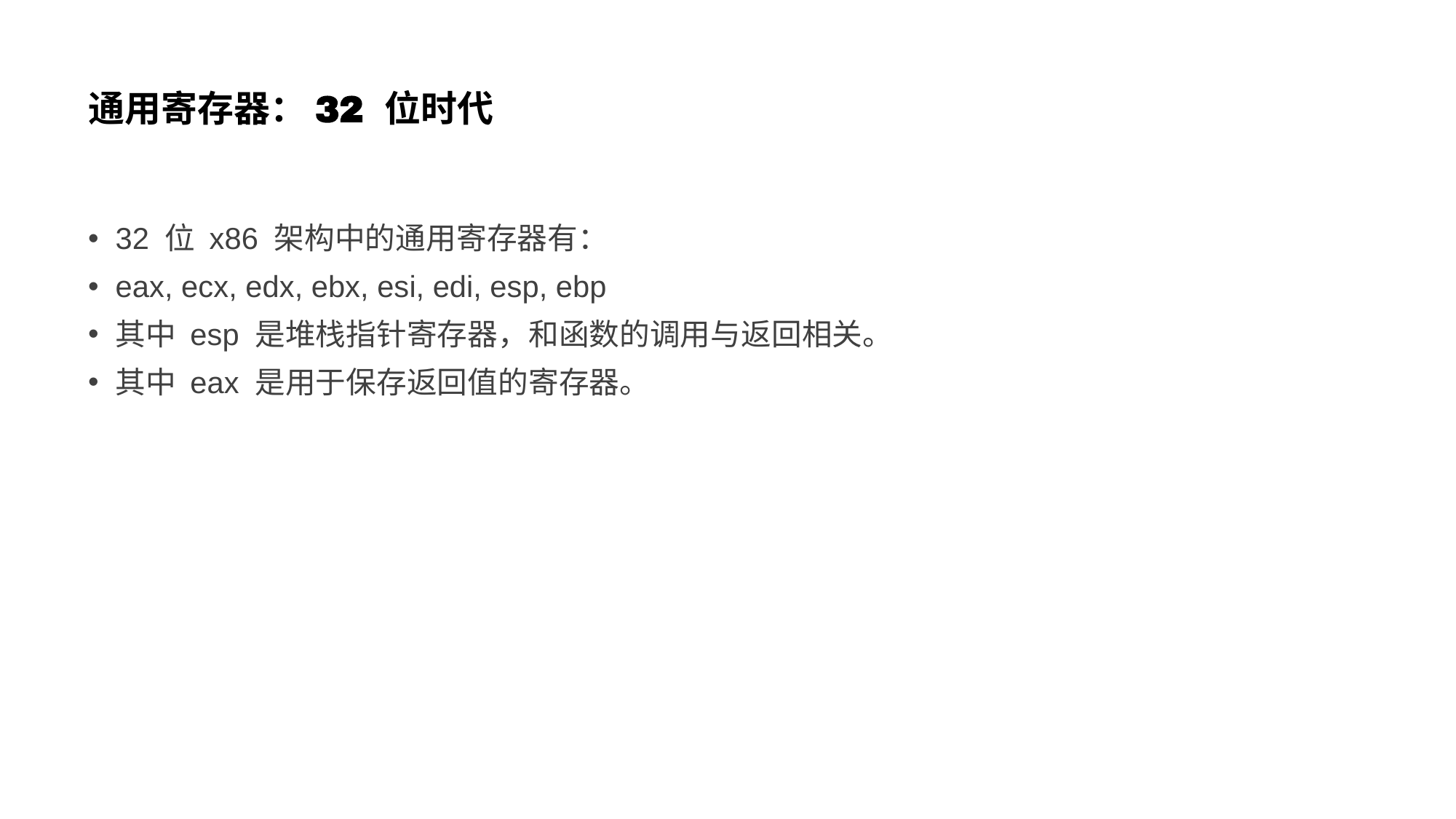

# 通用寄存器：32 位时代
32 位 x86 架构中的通用寄存器有：
eax, ecx, edx, ebx, esi, edi, esp, ebp
其中 esp 是堆栈指针寄存器，和函数的调用与返回相关。
其中 eax 是用于保存返回值的寄存器。